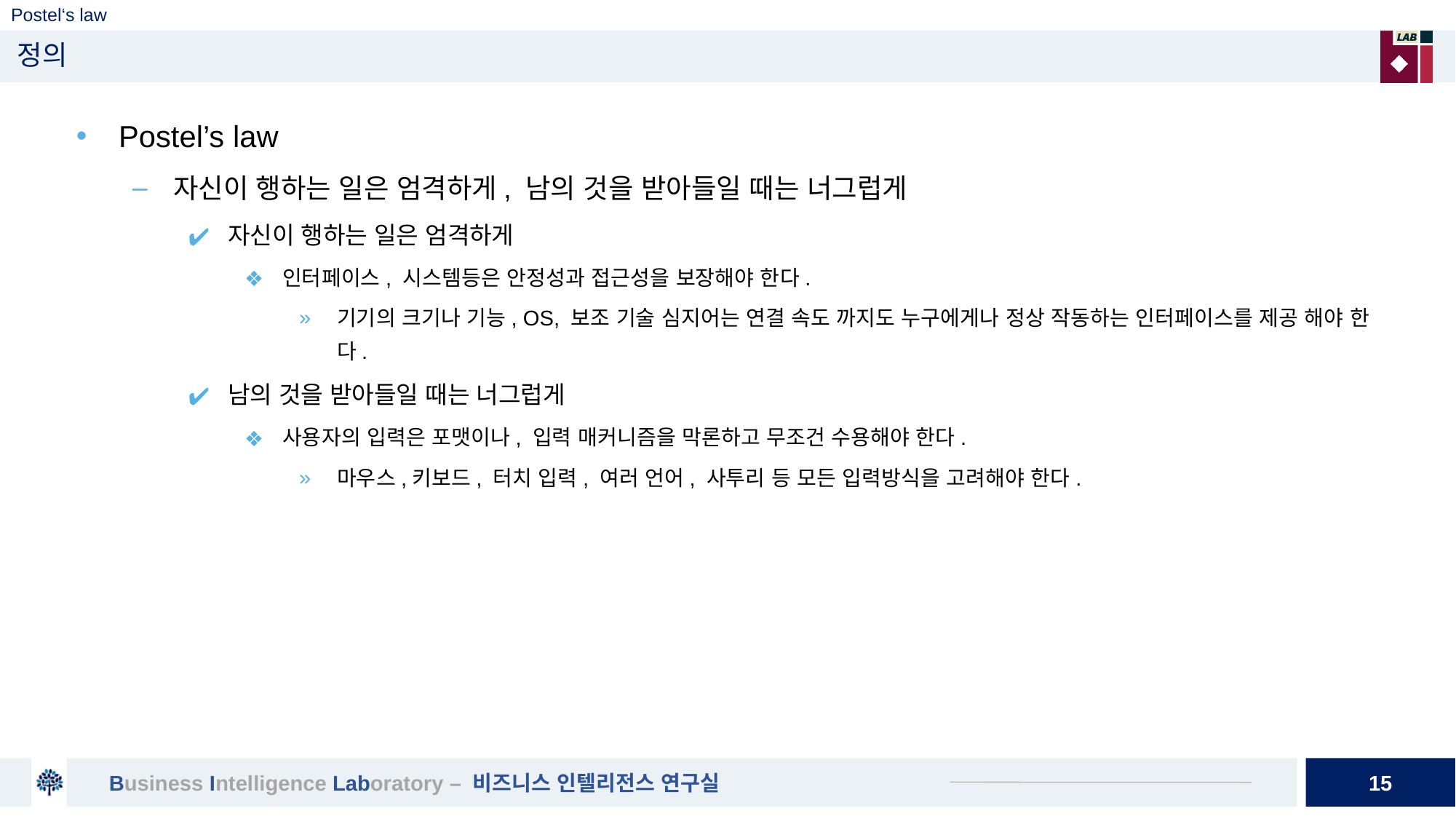

# Postel‘s law
정의
Postel’s law
자신이 행하는 일은 엄격하게, 남의 것을 받아들일 때는 너그럽게
자신이 행하는 일은 엄격하게
인터페이스, 시스템등은 안정성과 접근성을 보장해야 한다.
기기의 크기나 기능, OS, 보조 기술 심지어는 연결 속도 까지도 누구에게나 정상 작동하는 인터페이스를 제공 해야 한다.
남의 것을 받아들일 때는 너그럽게
사용자의 입력은 포맷이나, 입력 매커니즘을 막론하고 무조건 수용해야 한다.
마우스,키보드, 터치 입력, 여러 언어, 사투리 등 모든 입력방식을 고려해야 한다.

15